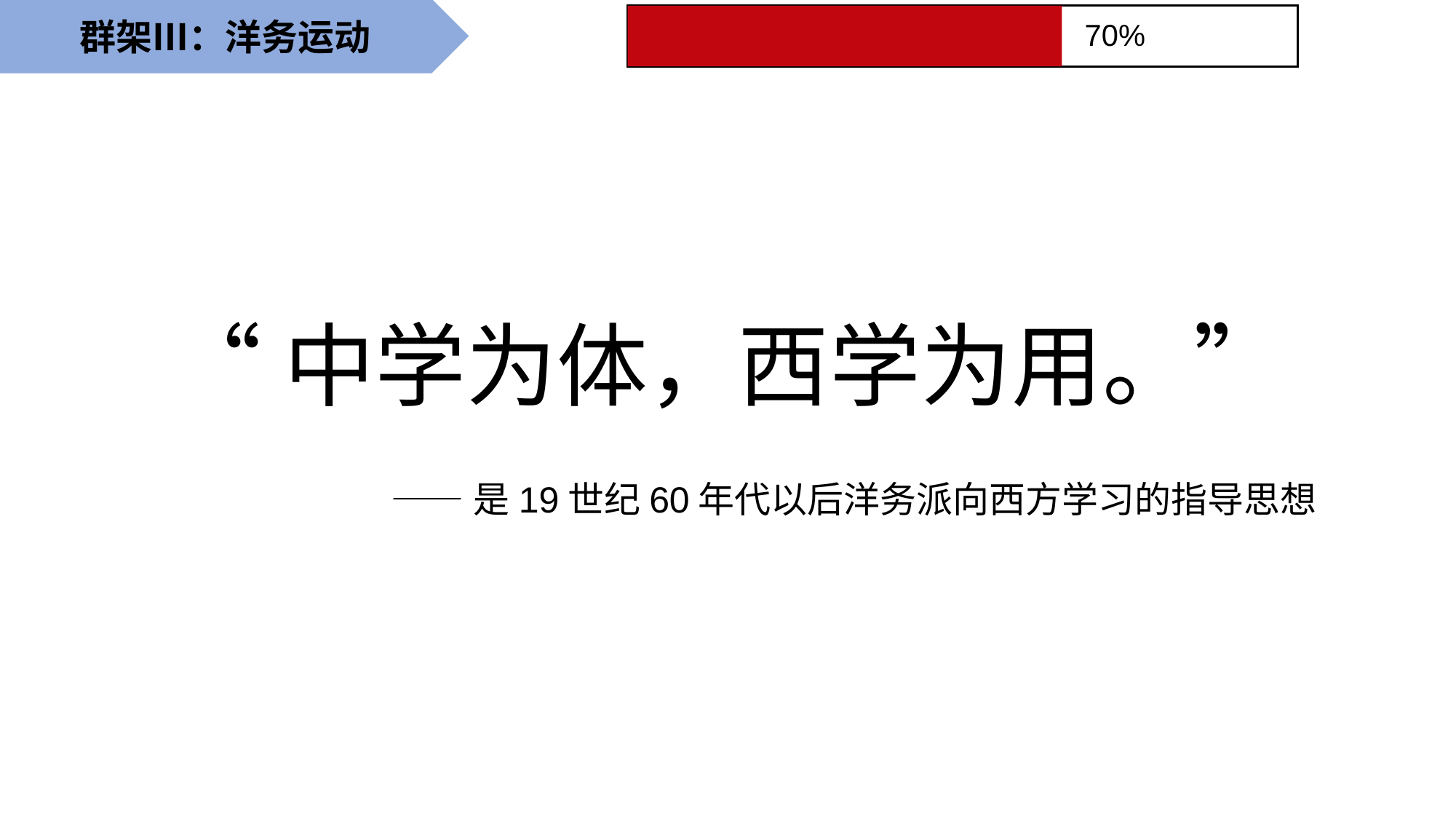

群架Ⅲ：洋务运动

70%
“中学为体，西学为用。”
                               ——是19世纪60年代以后洋务派向西方学习的指导思想